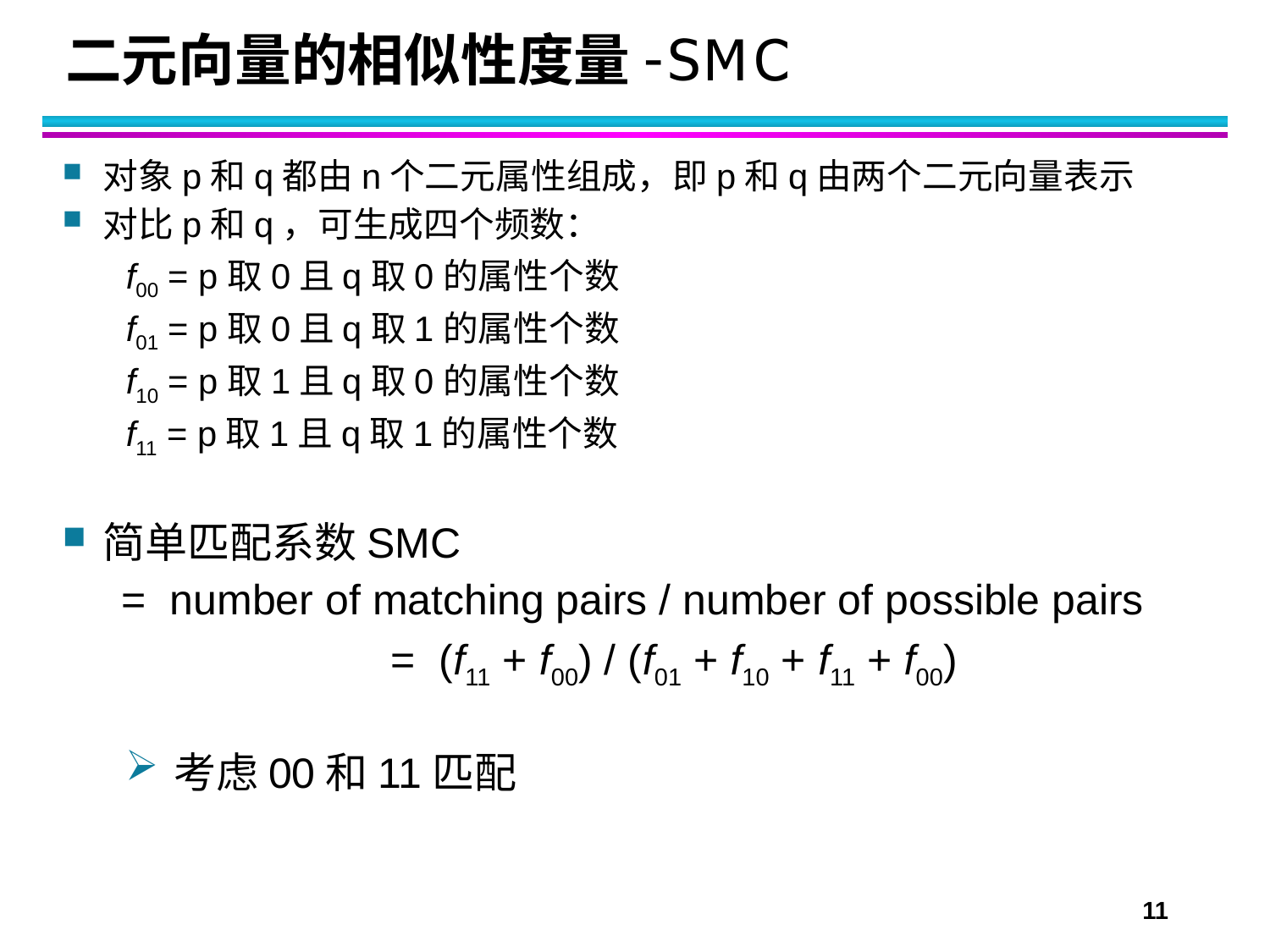

# 二元向量的相似性度量-SMC
对象p和q都由n个二元属性组成，即p和q由两个二元向量表示
对比p和q，可生成四个频数：
f00 = p取0且q取0的属性个数
f01 = p取0且q取1的属性个数
f10 = p取1且q取0的属性个数
f11 = p取1且q取1的属性个数

简单匹配系数SMC
     =  number of matching pairs / number of possible pairs
                 	=  (f11 + f00) / (f01 + f10 + f11 + f00)

考虑00和11匹配